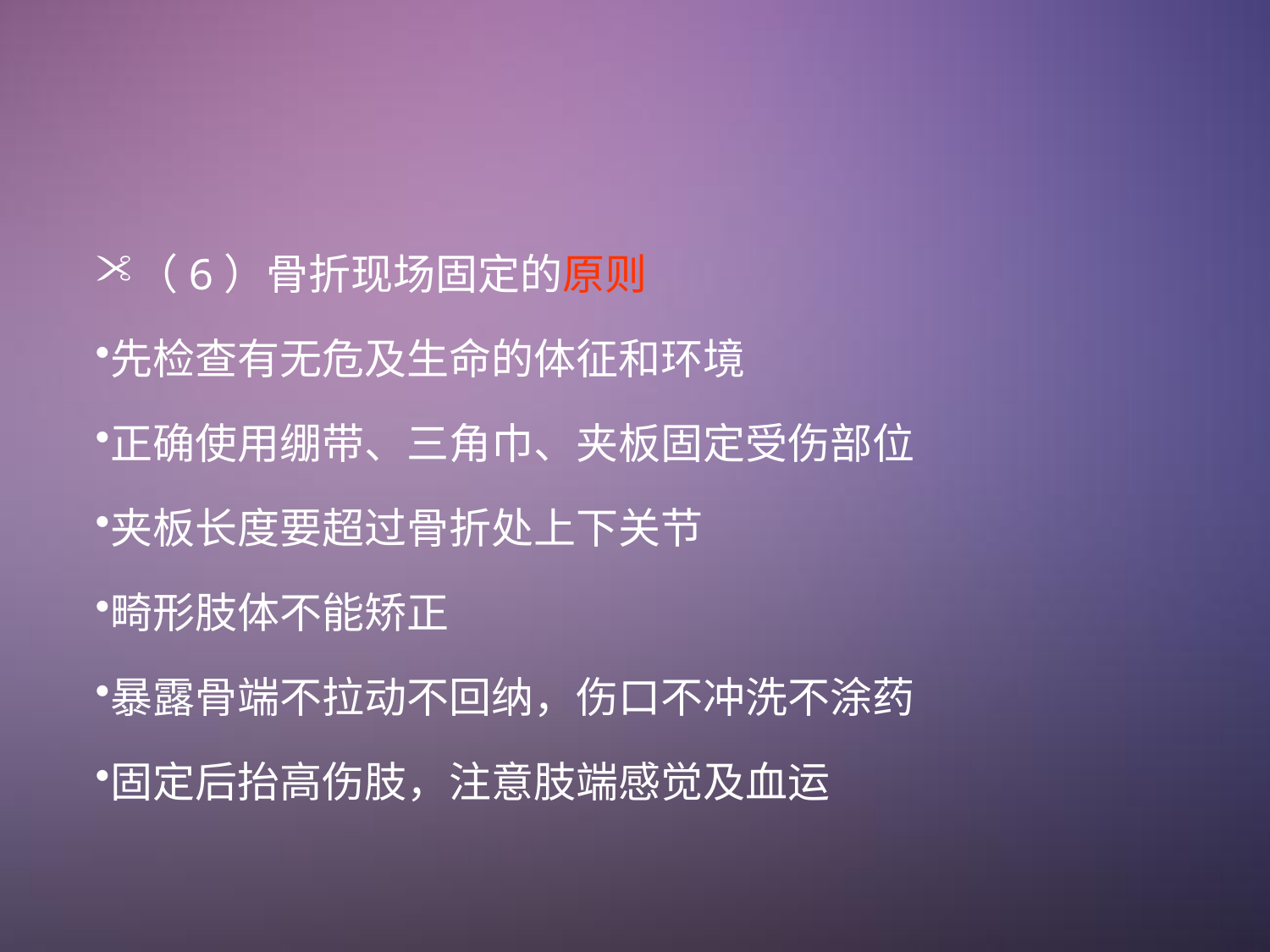

（6）骨折现场固定的原则
先检查有无危及生命的体征和环境
正确使用绷带、三角巾、夹板固定受伤部位
夹板长度要超过骨折处上下关节
畸形肢体不能矫正
暴露骨端不拉动不回纳，伤口不冲洗不涂药
固定后抬高伤肢，注意肢端感觉及血运